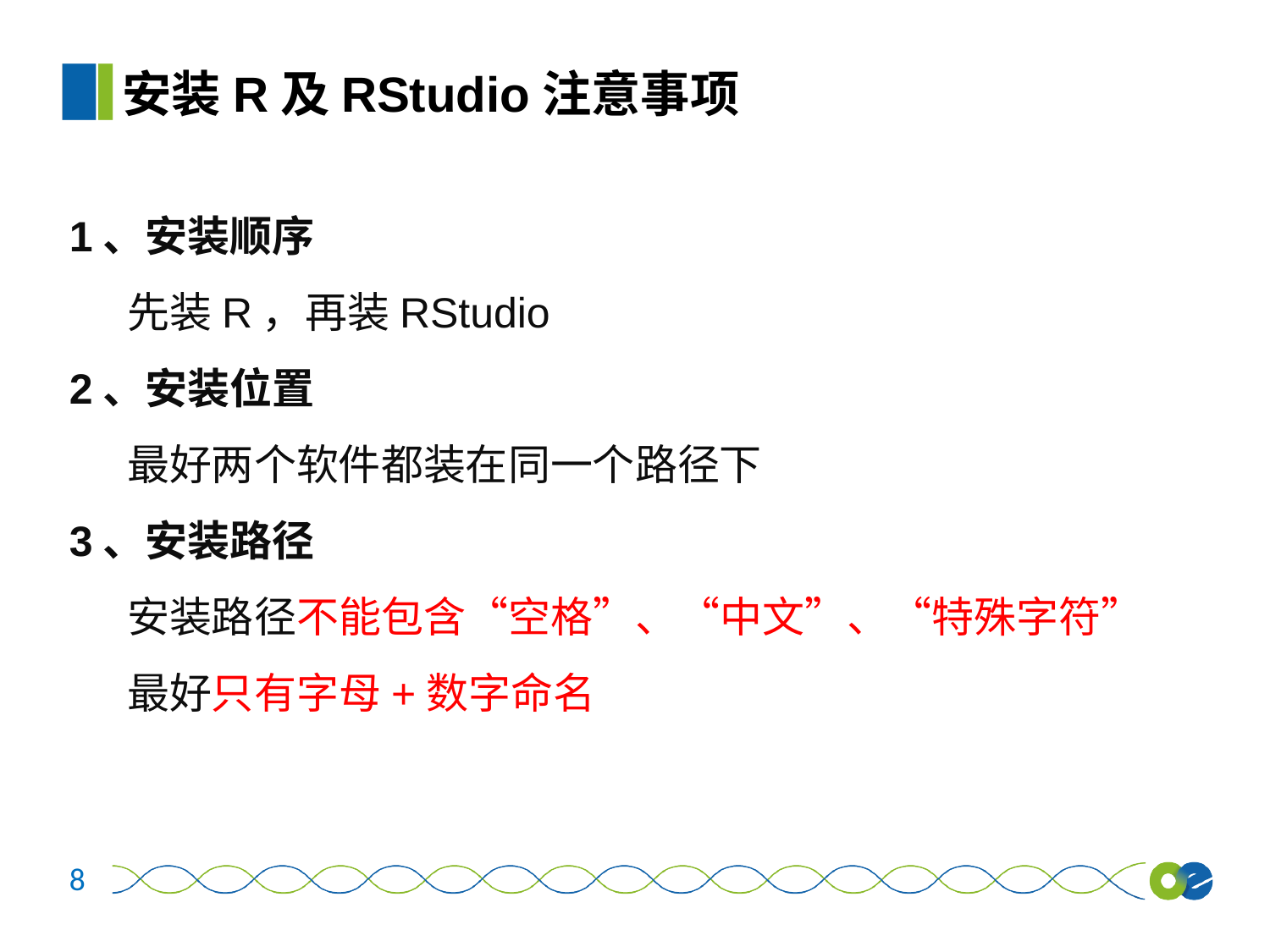

安装R及RStudio注意事项
1、安装顺序
     先装R，再装RStudio
2、安装位置
     最好两个软件都装在同一个路径下
3、安装路径
     安装路径不能包含“空格”、“中文”、“特殊字符”
     最好只有字母+数字命名
8